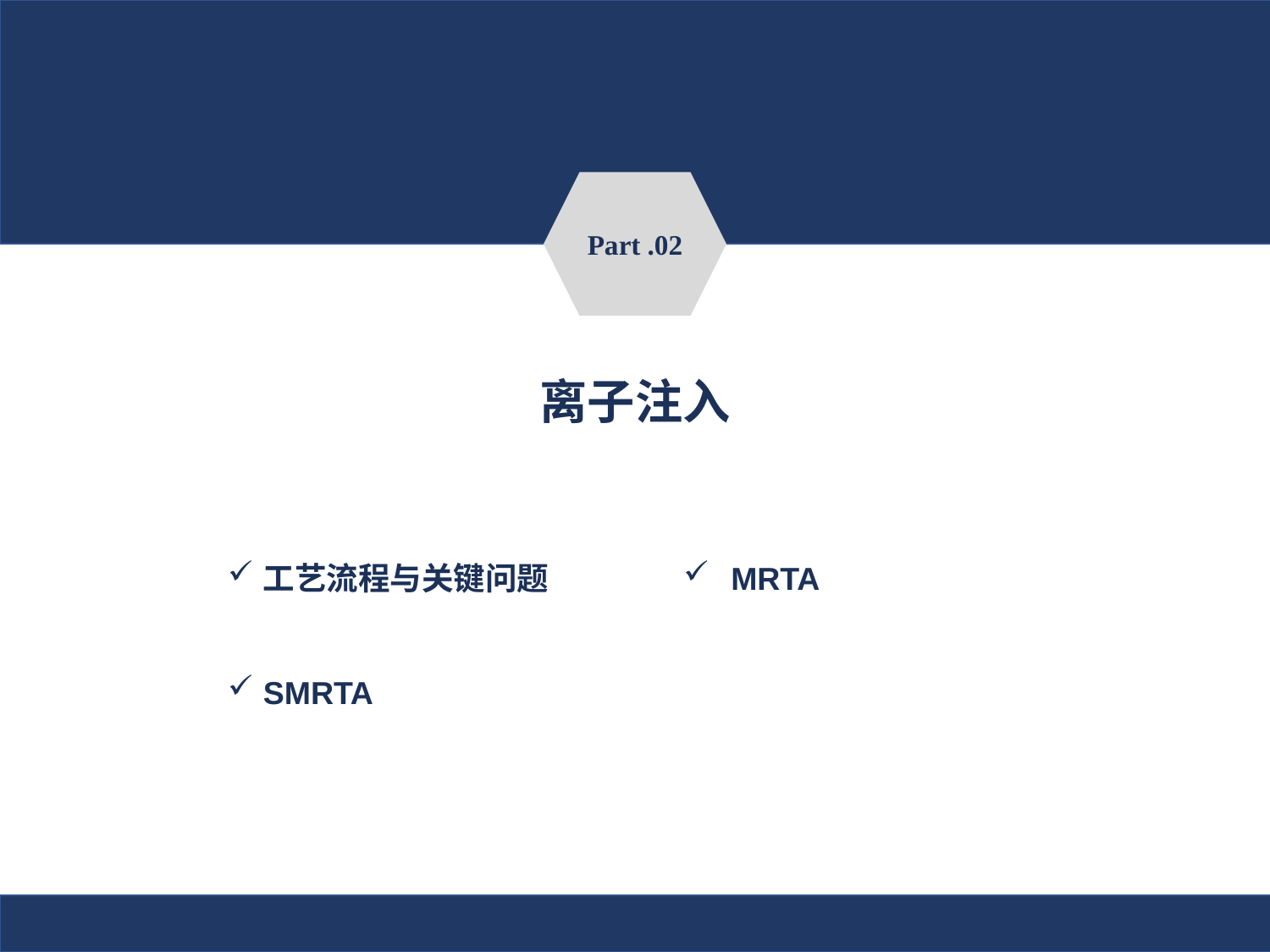

Part .02
离子注入
工艺流程与关键问题
SMRTA
MRTA
7